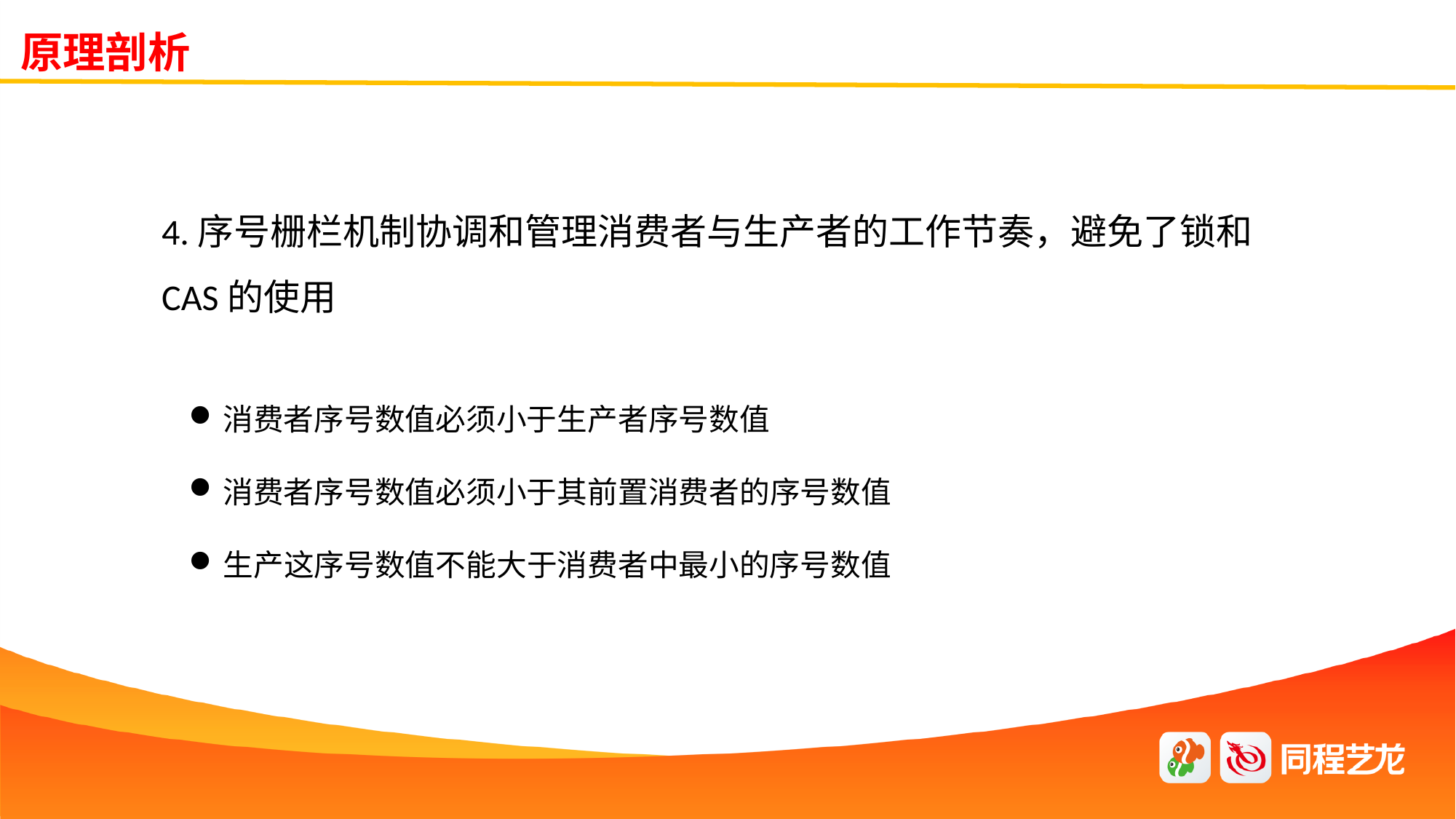

原理剖析
4.序号栅栏机制协调和管理消费者与生产者的工作节奏，避免了锁和
CAS的使用

消费者序号数值必须小于生产者序号数值
消费者序号数值必须小于其前置消费者的序号数值
生产这序号数值不能大于消费者中最小的序号数值